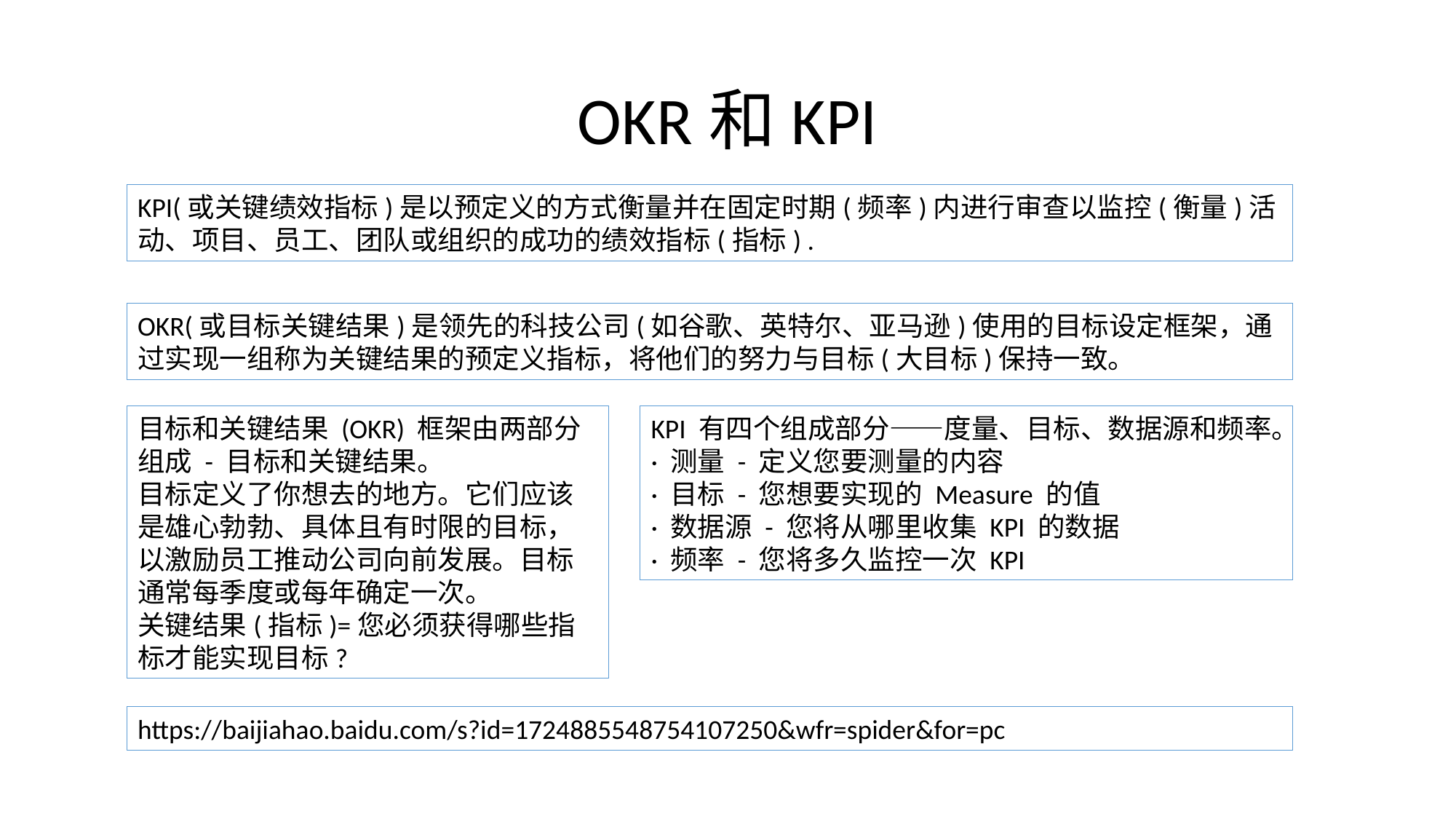

# OKR和KPI
KPI(或关键绩效指标)是以预定义的方式衡量并在固定时期(频率)内进行审查以监控(衡量)活动、项目、员工、团队或组织的成功的绩效指标(指标) .
OKR(或目标关键结果)是领先的科技公司(如谷歌、英特尔、亚马逊)使用的目标设定框架，通过实现一组称为关键结果的预定义指标，将他们的努力与目标(大目标)保持一致。
目标和关键结果 (OKR) 框架由两部分组成 - 目标和关键结果。
目标定义了你想去的地方。它们应该是雄心勃勃、具体且有时限的目标，以激励员工推动公司向前发展。目标通常每季度或每年确定一次。
关键结果(指标)=您必须获得哪些指标才能实现目标?
KPI 有四个组成部分——度量、目标、数据源和频率。
· 测量 - 定义您要测量的内容
· 目标 - 您想要实现的 Measure 的值
· 数据源 - 您将从哪里收集 KPI 的数据
· 频率 - 您将多久监控一次 KPI
https://baijiahao.baidu.com/s?id=1724885548754107250&wfr=spider&for=pc